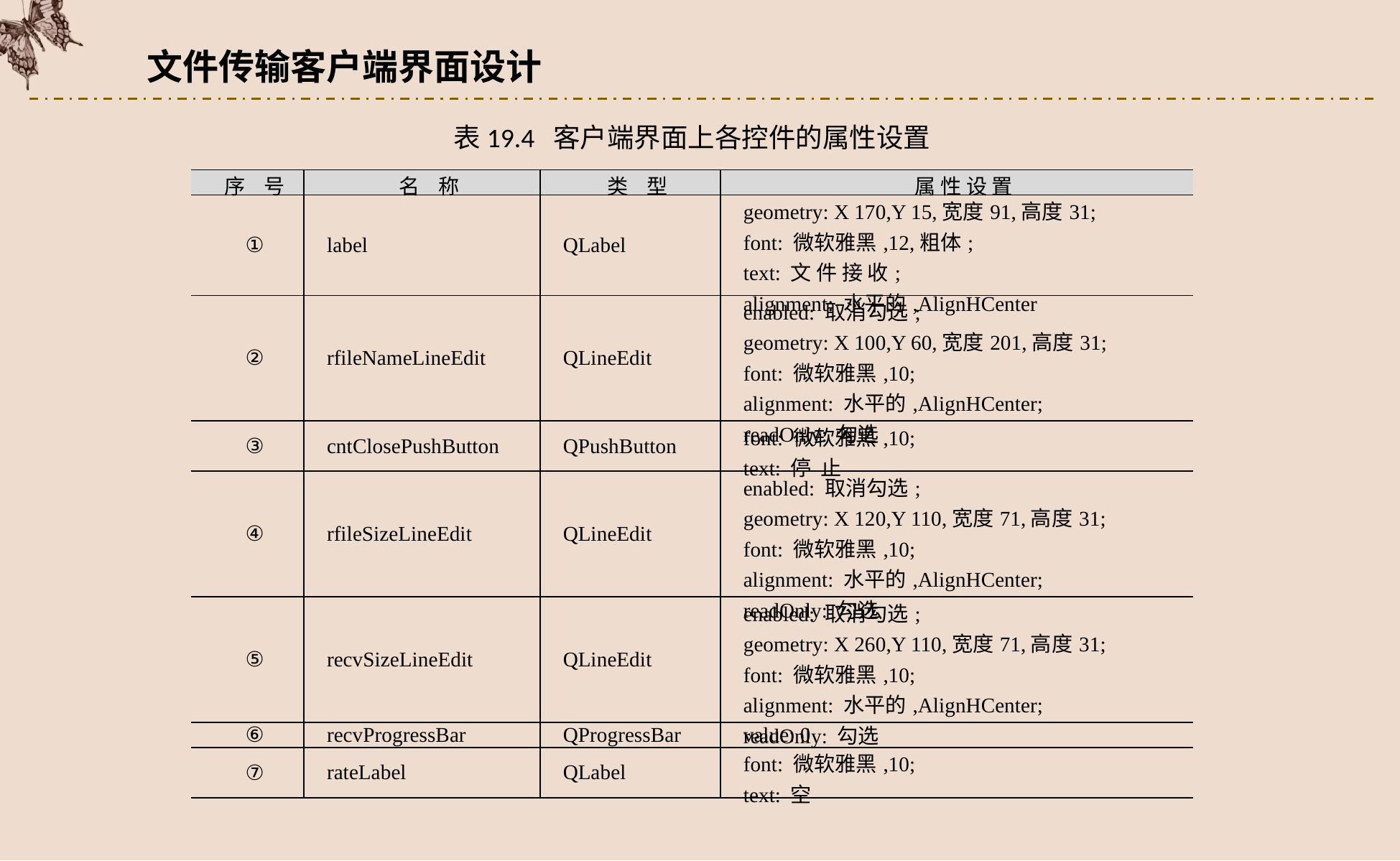

文件传输客户端界面设计
表19.4  客户端界面上各控件的属性设置
| 序 号 | 名 称 | 类 型 | 属 性 设 置 |
| --- | --- | --- | --- |
| ① | label | QLabel | geometry: X 170,Y 15,宽度91,高度31; font: 微软雅黑,12,粗体; text: 文 件 接 收; alignment: 水平的,AlignHCenter |
| ② | rfileNameLineEdit | QLineEdit | enabled: 取消勾选; geometry: X 100,Y 60,宽度201,高度31; font: 微软雅黑,10; alignment: 水平的,AlignHCenter; readOnly: 勾选 |
| ③ | cntClosePushButton | QPushButton | font: 微软雅黑,10; text: 停 止 |
| ④ | rfileSizeLineEdit | QLineEdit | enabled: 取消勾选; geometry: X 120,Y 110,宽度71,高度31; font: 微软雅黑,10; alignment: 水平的,AlignHCenter; readOnly: 勾选 |
| ⑤ | recvSizeLineEdit | QLineEdit | enabled: 取消勾选; geometry: X 260,Y 110,宽度71,高度31; font: 微软雅黑,10; alignment: 水平的,AlignHCenter; readOnly: 勾选 |
| ⑥ | recvProgressBar | QProgressBar | value: 0 |
| ⑦ | rateLabel | QLabel | font: 微软雅黑,10; text: 空 |